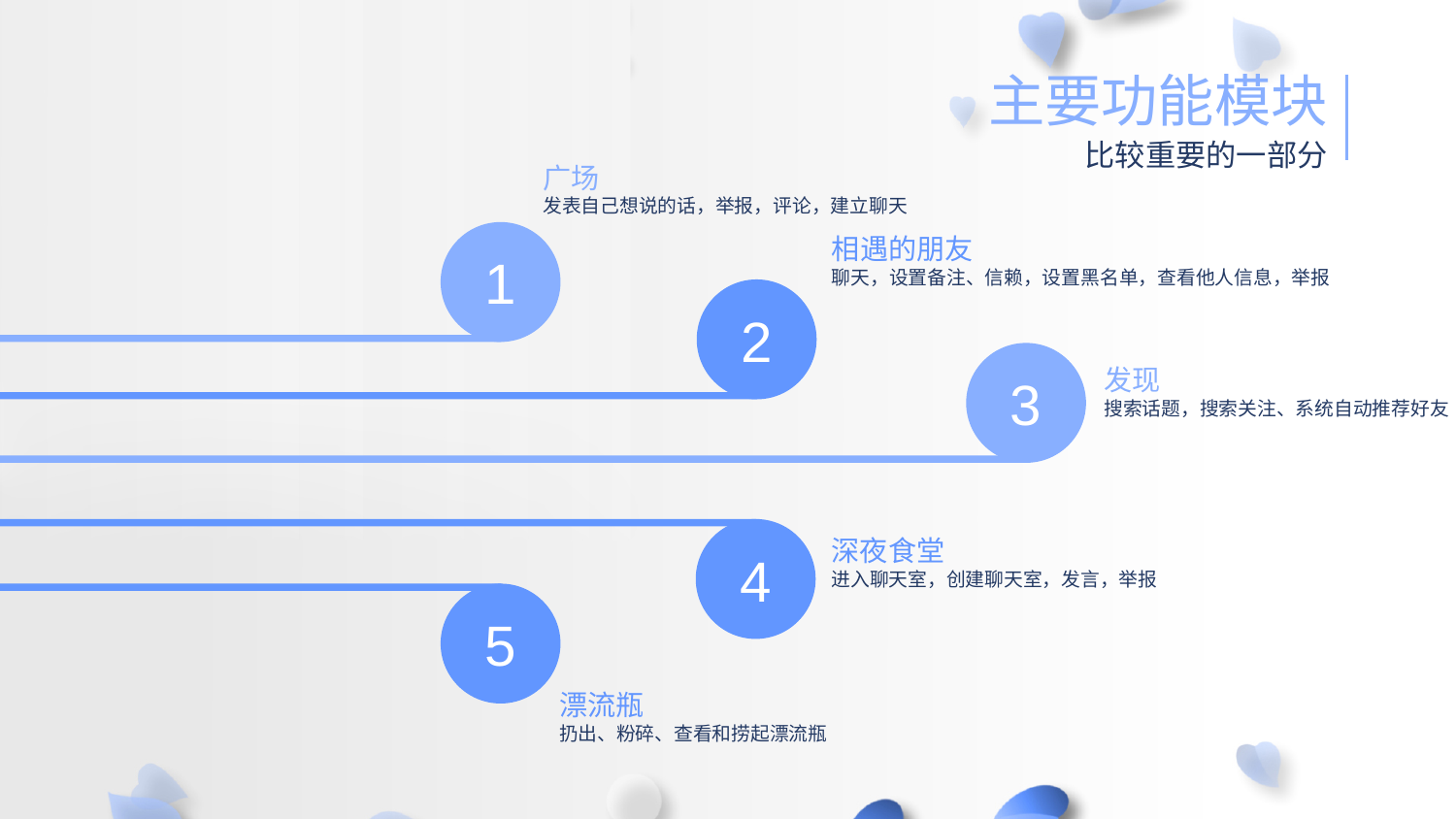

主要功能模块
比较重要的一部分
广场
发表自己想说的话，举报，评论，建立聊天
1

相遇的朋友
聊天，设置备注、信赖，设置黑名单，查看他人信息，举报
2

3

发现
搜索话题，搜索关注、系统自动推荐好友

4
深夜食堂
进入聊天室，创建聊天室，发言，举报

5
漂流瓶
扔出、粉碎、查看和捞起漂流瓶